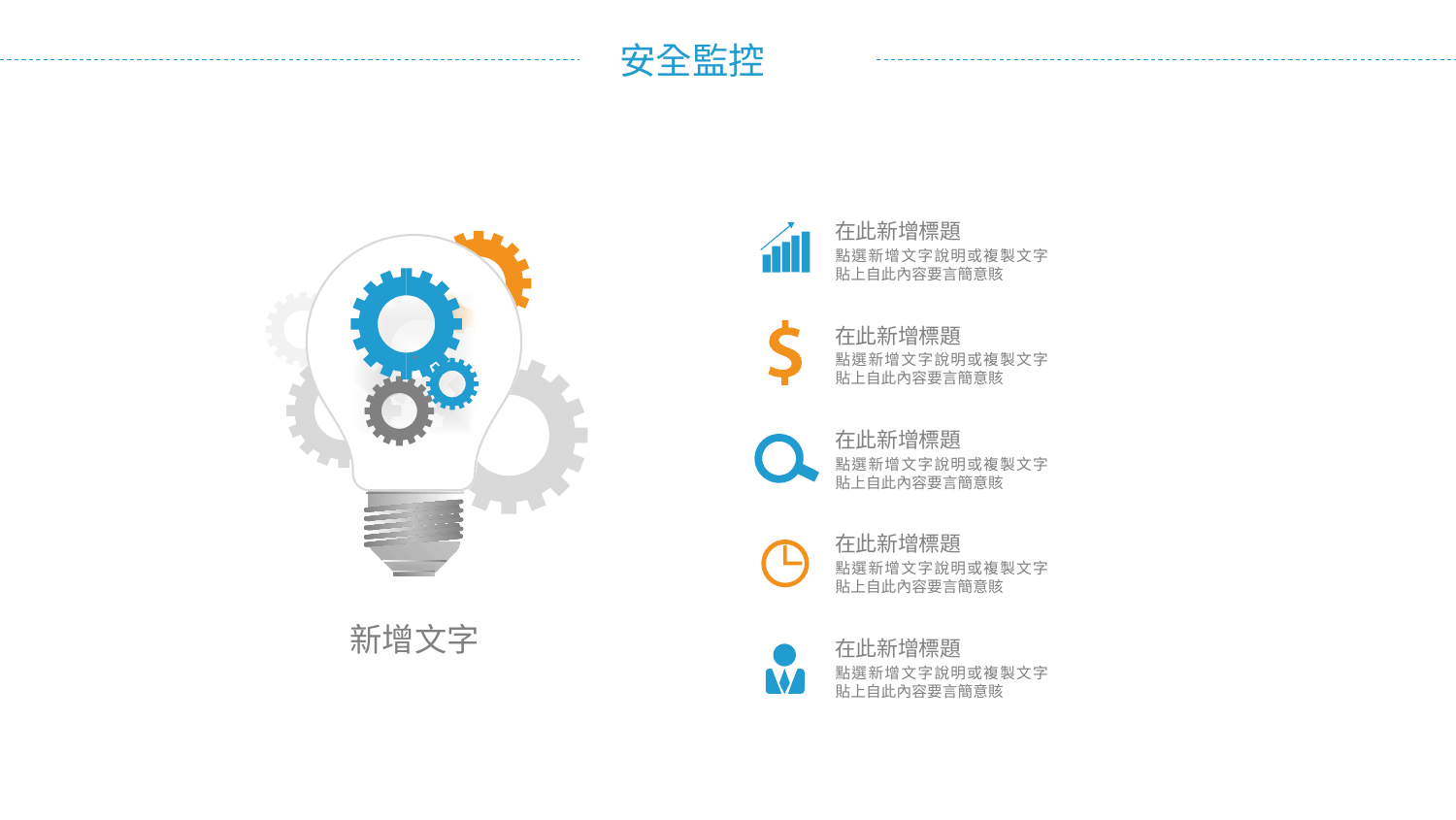

在此新增標題
點選新增文字說明或複製文字貼上自此內容要言簡意賅

在此新增標題
點選新增文字說明或複製文字貼上自此內容要言簡意賅

在此新增標題
點選新增文字說明或複製文字貼上自此內容要言簡意賅

在此新增標題
點選新增文字說明或複製文字貼上自此內容要言簡意賅

新增文字
在此新增標題
點選新增文字說明或複製文字貼上自此內容要言簡意賅